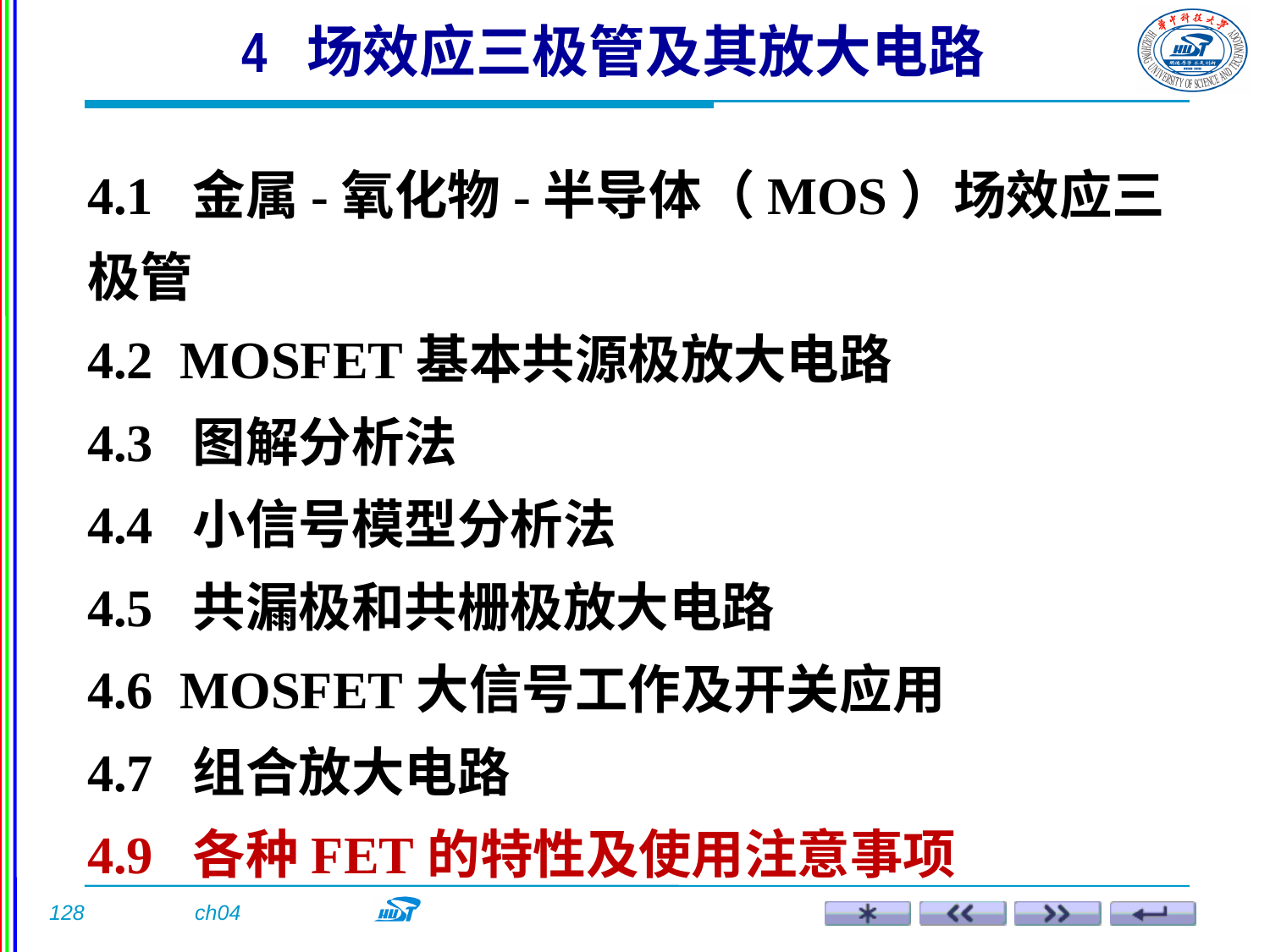

4  场效应三极管及其放大电路
4.1  金属-氧化物-半导体（MOS）场效应三极管
4.2  MOSFET基本共源极放大电路
4.3  图解分析法
4.4  小信号模型分析法
4.5  共漏极和共栅极放大电路
4.6  MOSFET大信号工作及开关应用
4.7  组合放大电路
4.9  各种FET的特性及使用注意事项